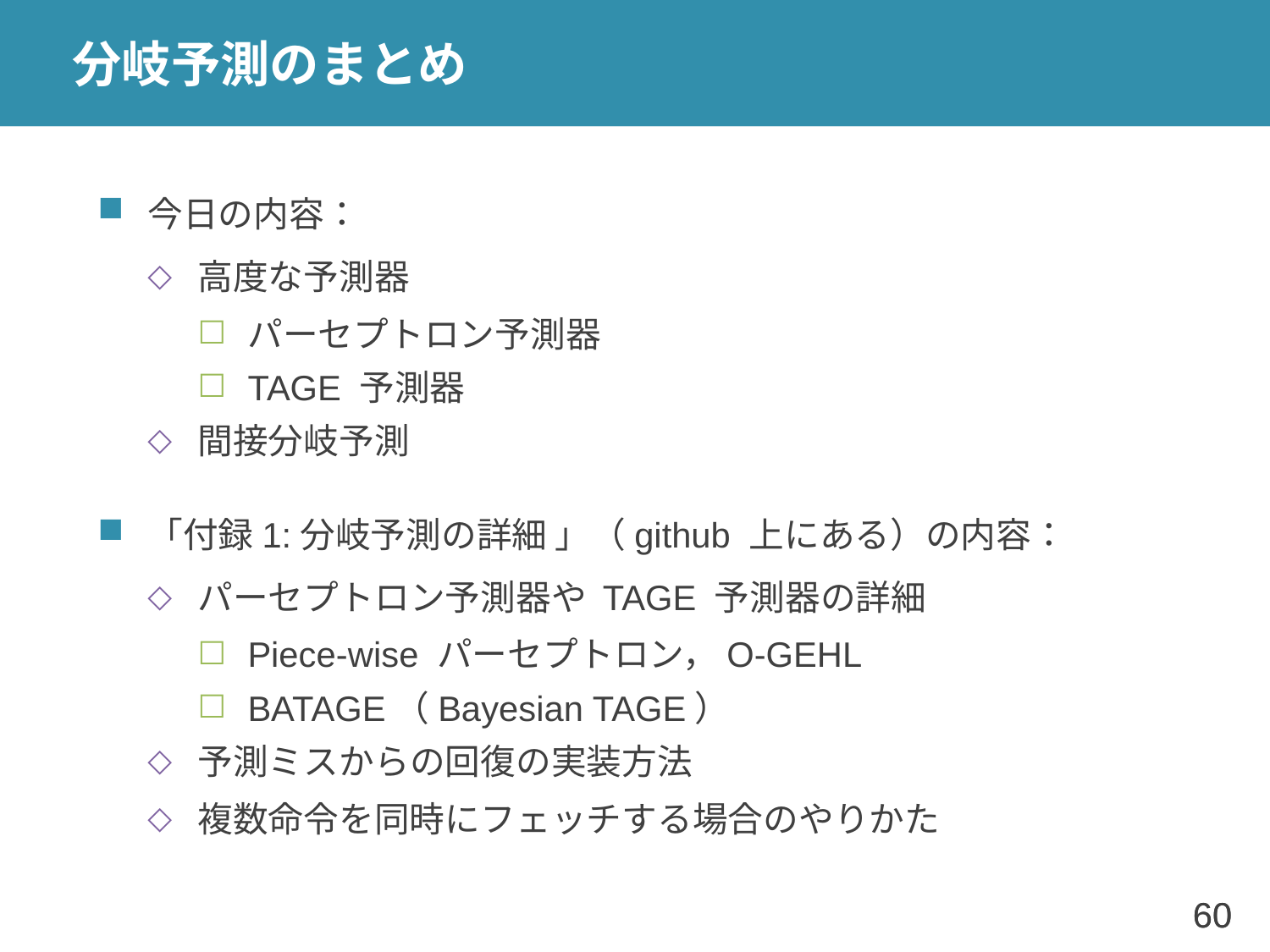

# 分岐予測のまとめ
今日の内容：
高度な予測器
パーセプトロン予測器
TAGE 予測器
間接分岐予測
「付録1:分岐予測の詳細 」（github 上にある）の内容：
パーセプトロン予測器や TAGE 予測器の詳細
Piece-wise パーセプトロン，O-GEHL
BATAGE（Bayesian TAGE）
予測ミスからの回復の実装方法
複数命令を同時にフェッチする場合のやりかた